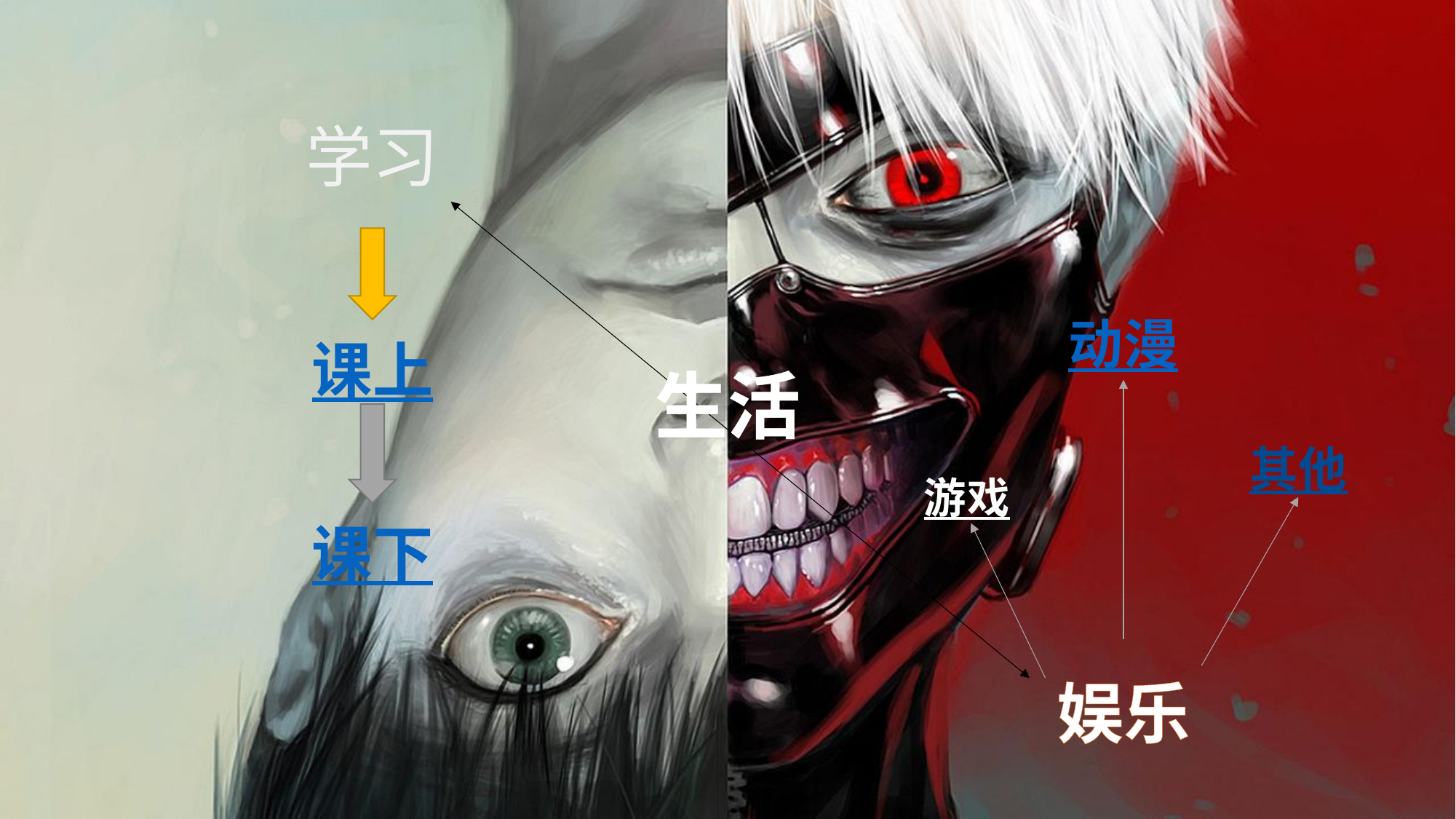

学习

动漫
课上
生活

其他
游戏
课下
娱乐